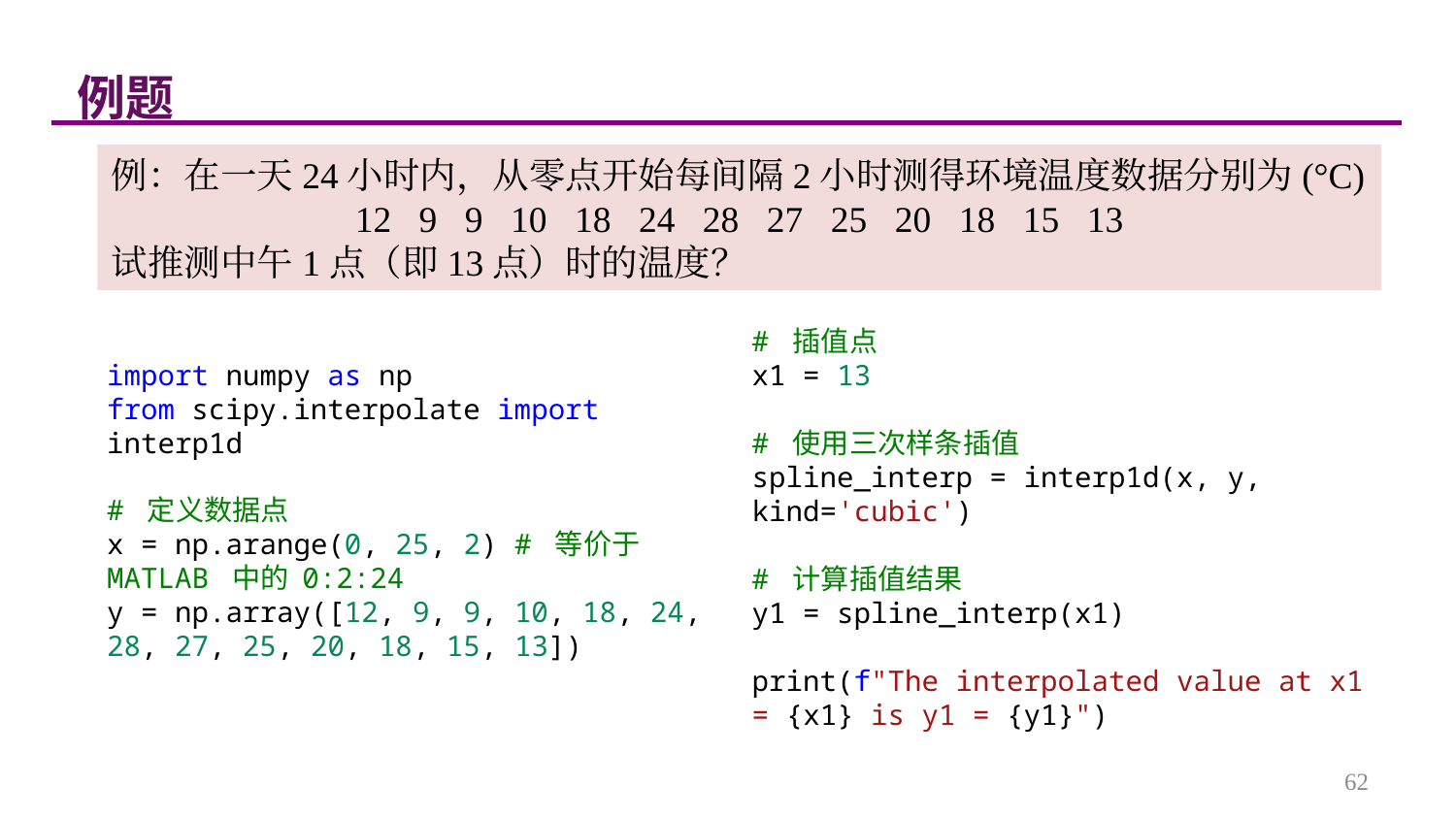

例题
例：在一天24小时内，从零点开始每间隔2小时测得环境温度数据分别为(°C)
12   9   9   10   18   24   28   27   25   20   18   15   13
试推测中午1点（即13点）时的温度？
# 插值点
x1 = 13
# 使用三次样条插值
spline_interp = interp1d(x, y, kind='cubic')
# 计算插值结果
y1 = spline_interp(x1)
print(f"The interpolated value at x1 = {x1} is y1 = {y1}")
import numpy as np
from scipy.interpolate import interp1d
# 定义数据点
x = np.arange(0, 25, 2) # 等价于 MATLAB 中的 0:2:24
y = np.array([12, 9, 9, 10, 18, 24, 28, 27, 25, 20, 18, 15, 13])
62